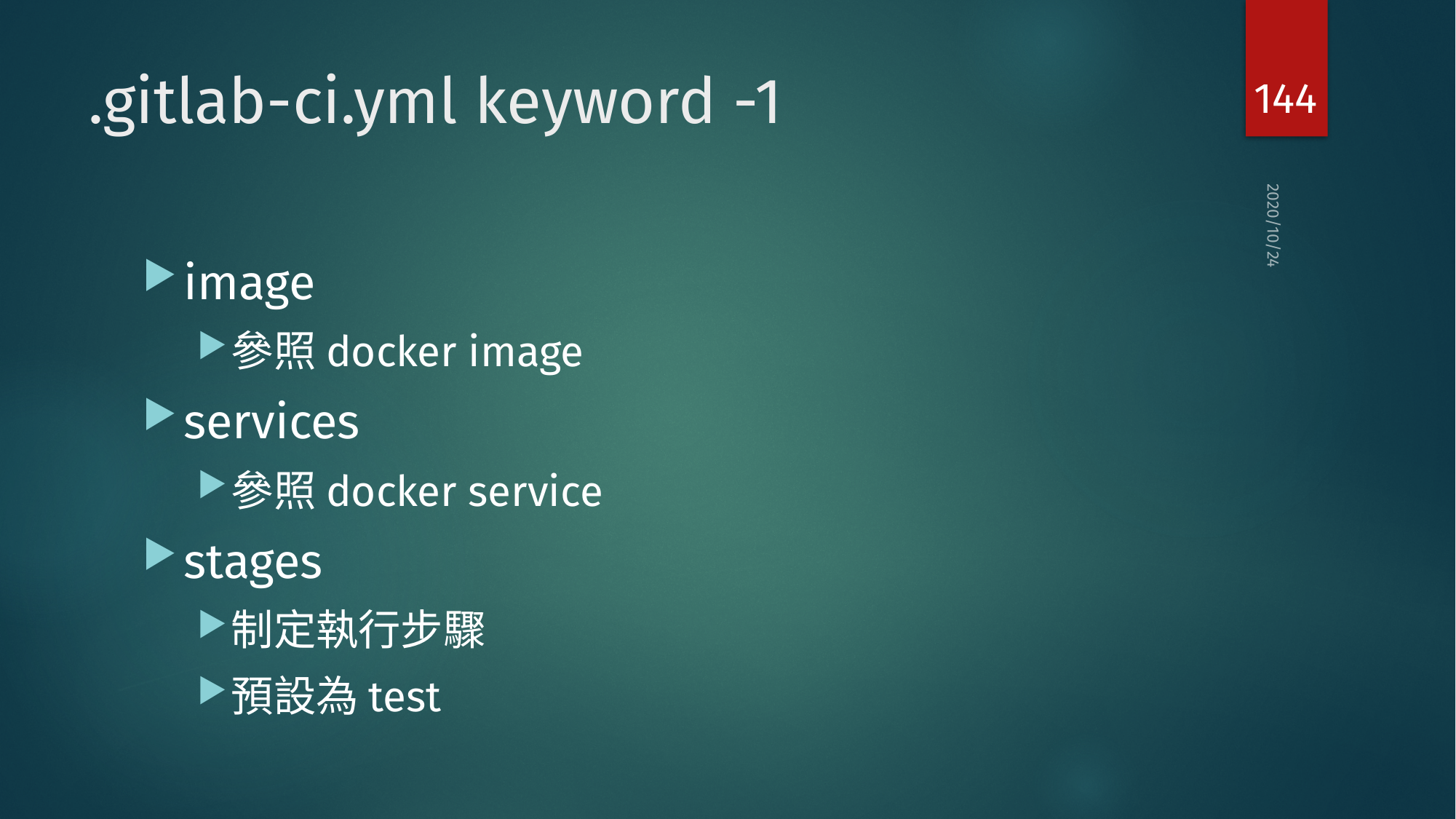

144
# .gitlab-ci.yml keyword -1
2020/10/24
image
參照docker image
services
參照docker service
stages
制定執行步驟
預設為test